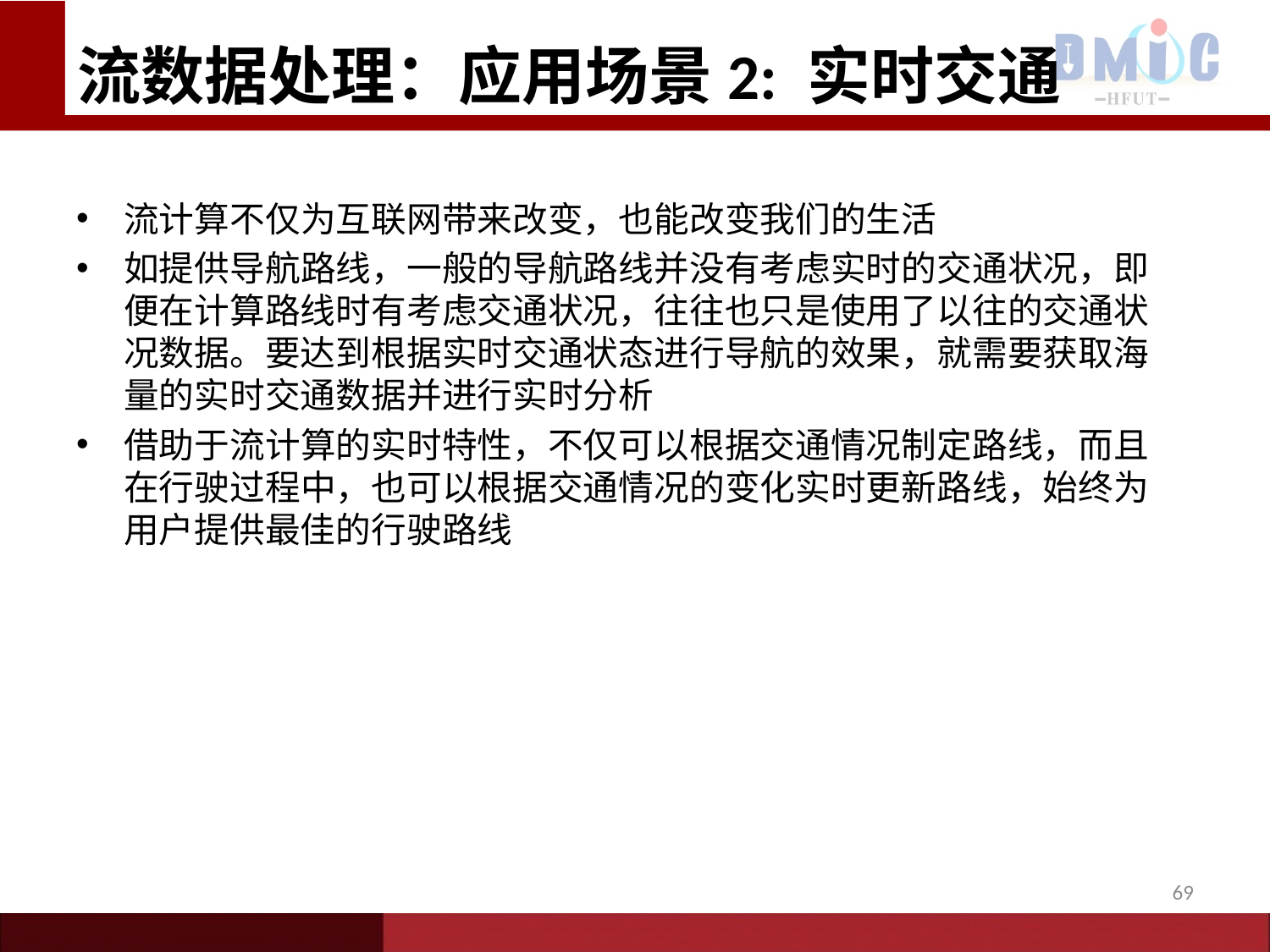

流数据处理：应用场景2: 实时交通
# 流计算不仅为互联网带来改变，也能改变我们的生活
如提供导航路线，一般的导航路线并没有考虑实时的交通状况，即便在计算路线时有考虑交通状况，往往也只是使用了以往的交通状况数据。要达到根据实时交通状态进行导航的效果，就需要获取海量的实时交通数据并进行实时分析
借助于流计算的实时特性，不仅可以根据交通情况制定路线，而且在行驶过程中，也可以根据交通情况的变化实时更新路线，始终为用户提供最佳的行驶路线
69